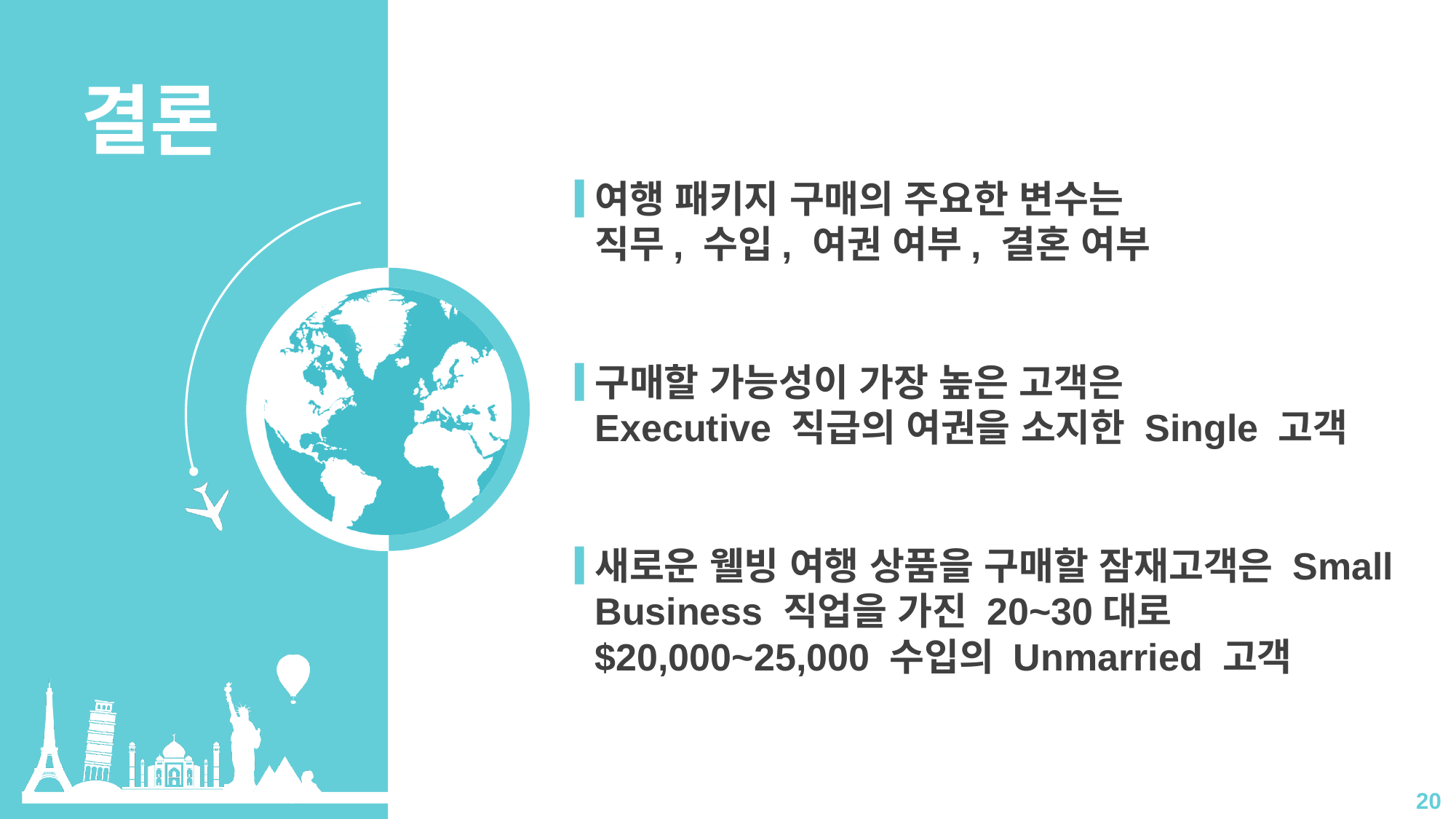

결론
여행 패키지 구매의 주요한 변수는
직무, 수입, 여권 여부, 결혼 여부

구매할 가능성이 가장 높은 고객은
Executive 직급의 여권을 소지한 Single 고객

새로운 웰빙 여행 상품을 구매할 잠재고객은 Small Business 직업을 가진 20~30대로
$20,000~25,000 수입의 Unmarried 고객